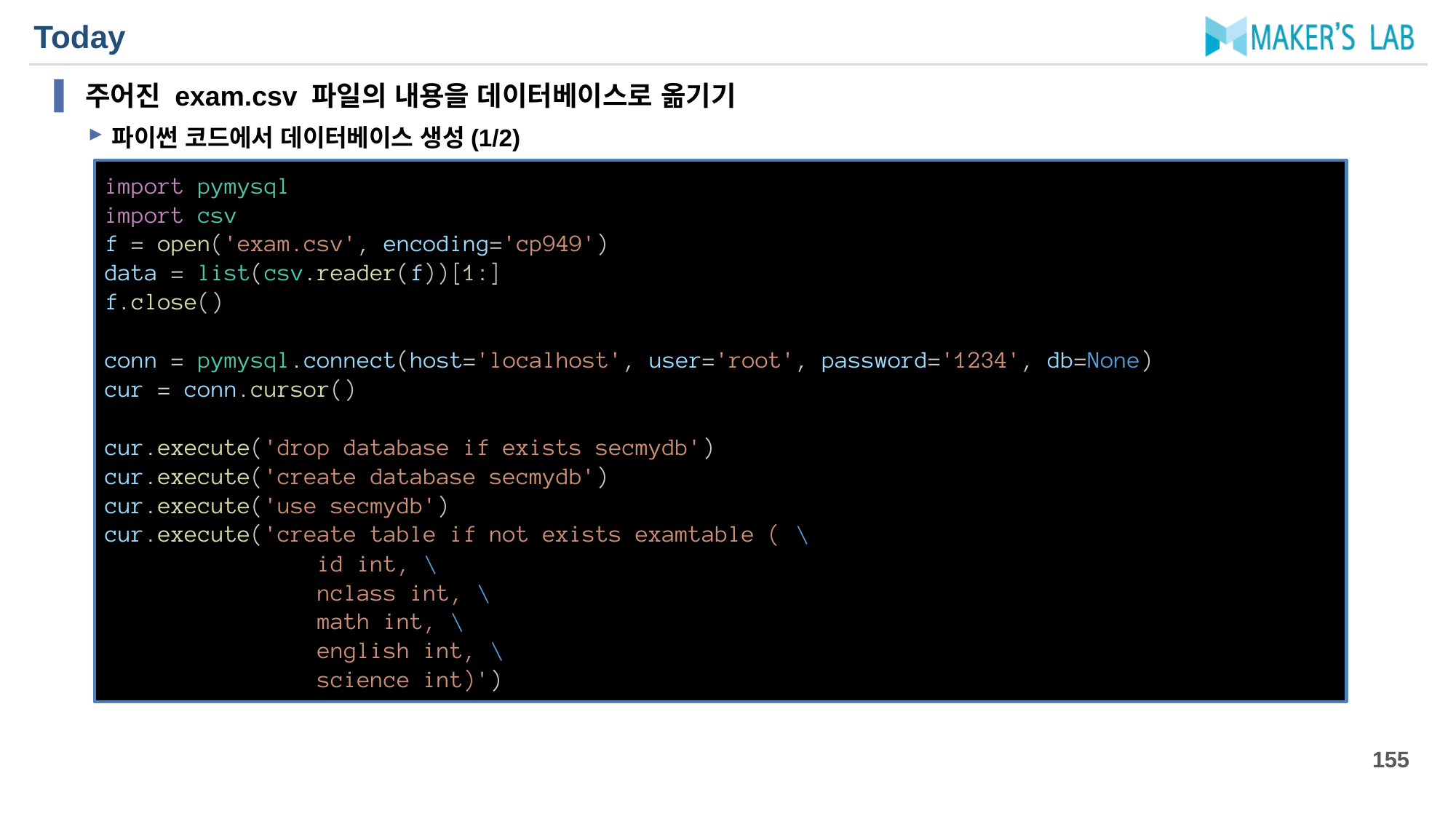

# Today
주어진 exam.csv 파일의 내용을 데이터베이스로 옮기기
파이썬 코드에서 데이터베이스 생성(1/2)
import pymysql
import csv
f = open('exam.csv', encoding='cp949')
data = list(csv.reader(f))[1:]
f.close()
conn = pymysql.connect(host='localhost', user='root', password='1234', db=None)
cur = conn.cursor()
cur.execute('drop database if exists secmydb')
cur.execute('create database secmydb')
cur.execute('use secmydb')
cur.execute('create table if not exists examtable ( \
                id int, \
                nclass int, \
                math int, \
                english int, \
                science int)')
155